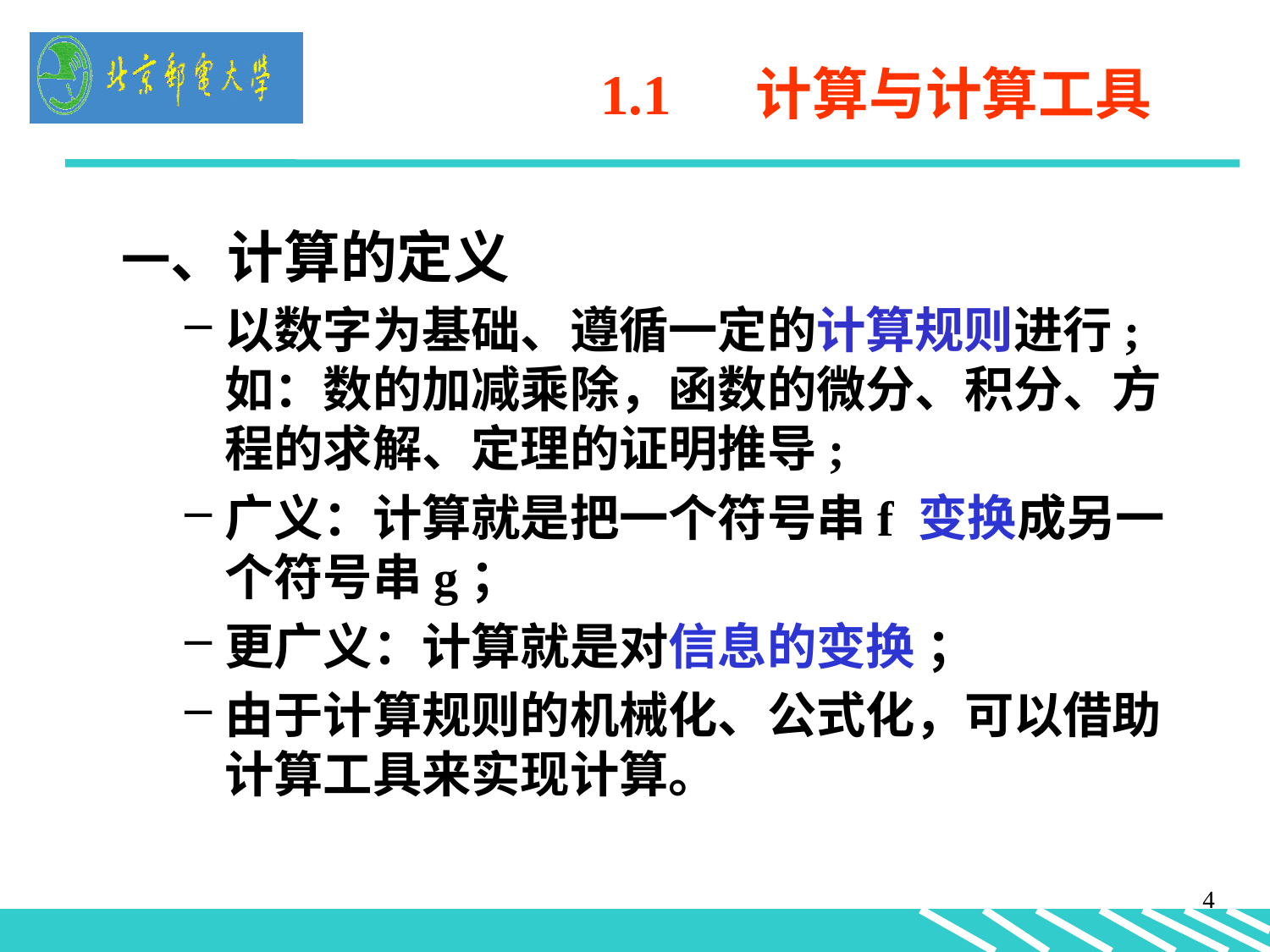

1.1     计算与计算工具
一、计算的定义
以数字为基础、遵循一定的计算规则进行; 如：数的加减乘除，函数的微分、积分、方程的求解、定理的证明推导;
广义：计算就是把一个符号串f 变换成另一个符号串g；
更广义：计算就是对信息的变换 ；
由于计算规则的机械化、公式化，可以借助计算工具来实现计算。
4